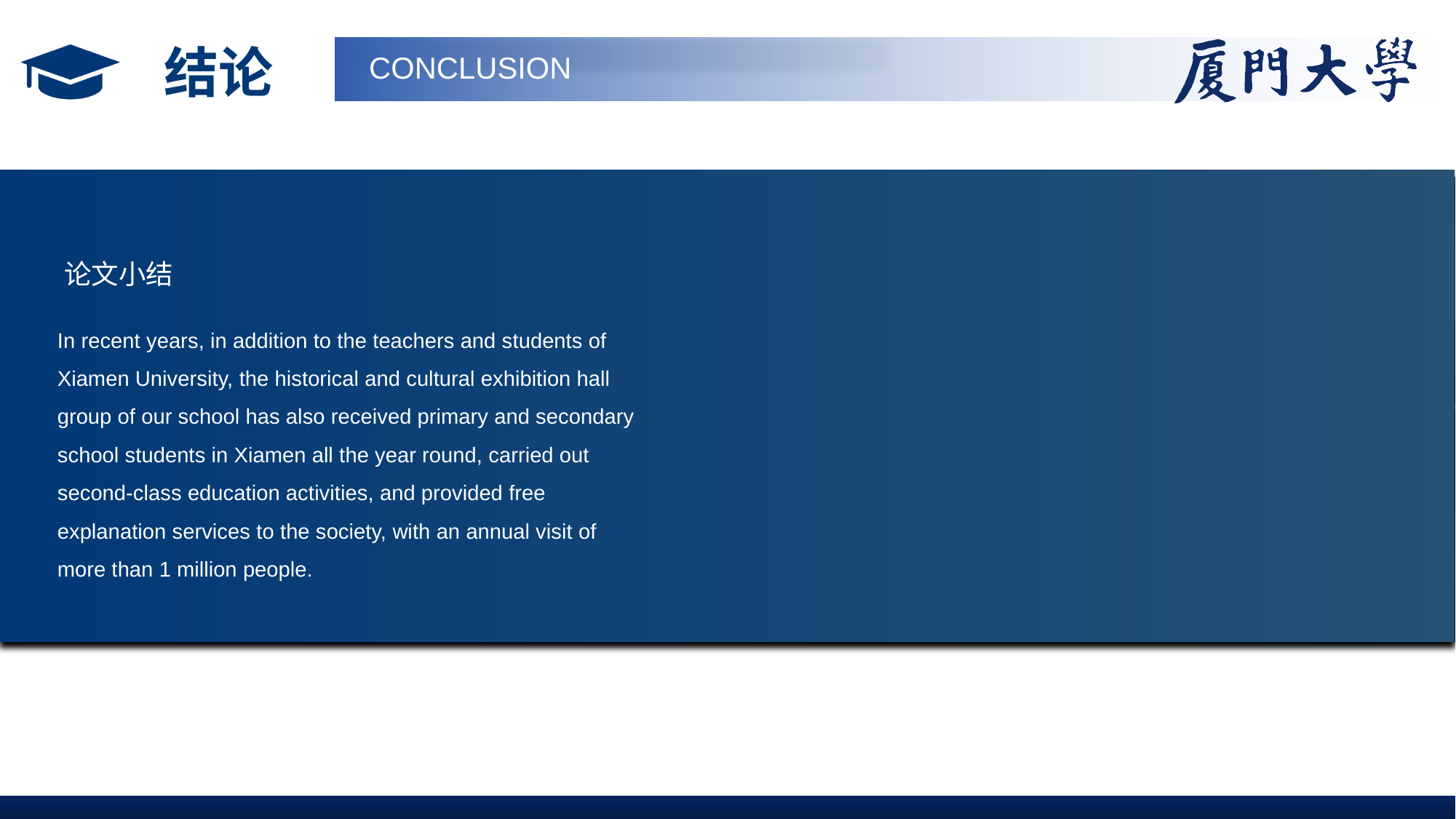

结论
CONCLUSION
论文小结
In recent years, in addition to the teachers and students of Xiamen University, the historical and cultural exhibition hall group of our school has also received primary and secondary school students in Xiamen all the year round, carried out second-class education activities, and provided free explanation services to the society, with an annual visit of more than 1 million people.